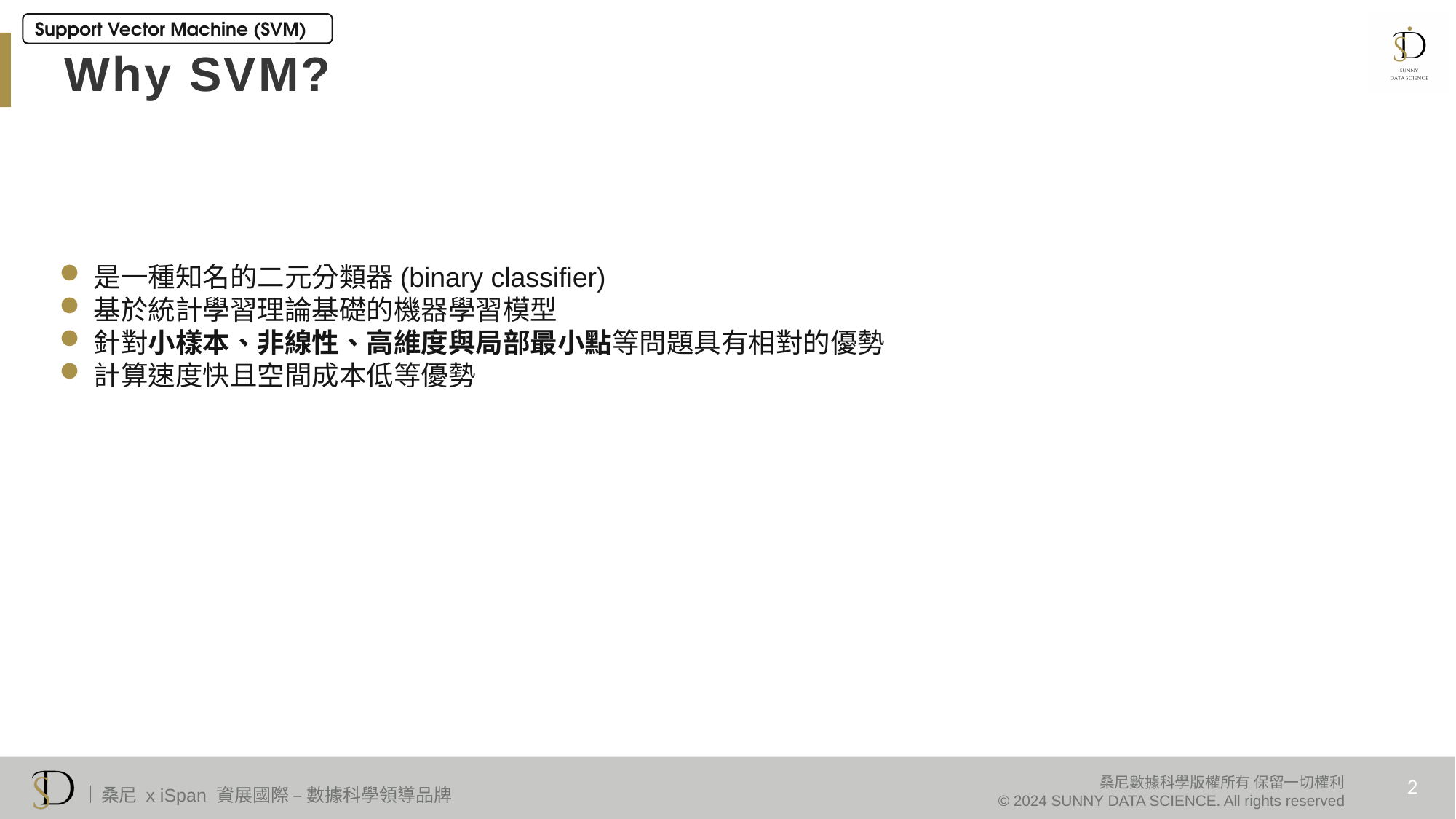

Support Vector Machine (SVM)
Why SVM?
是一種知名的二元分類器(binary classifier)
基於統計學習理論基礎的機器學習模型
針對小樣本、非線性、高維度與局部最小點等問題具有相對的優勢
計算速度快且空間成本低等優勢